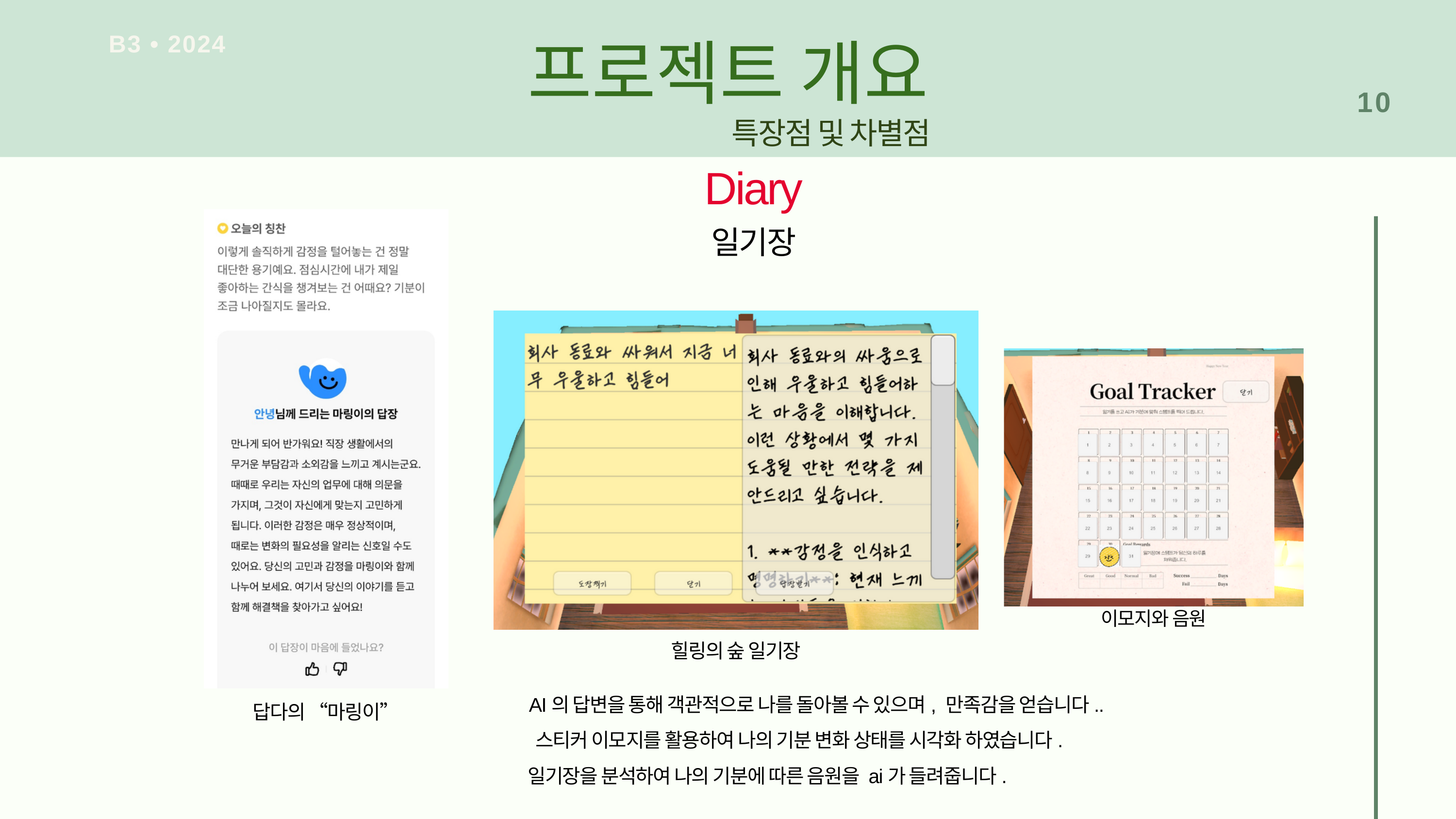

프로젝트 개요
B3 • 2024
10

특장점 및 차별점
Diary
일기장

이모지와 음원
힐링의 숲 일기장
AI의 답변을 통해 객관적으로 나를 돌아볼 수 있으며, 만족감을 얻습니다..
답다의 “마링이”
스티커 이모지를 활용하여 나의 기분 변화 상태를 시각화 하였습니다.
일기장을 분석하여 나의 기분에 따른 음원을 ai가 들려줍니다.